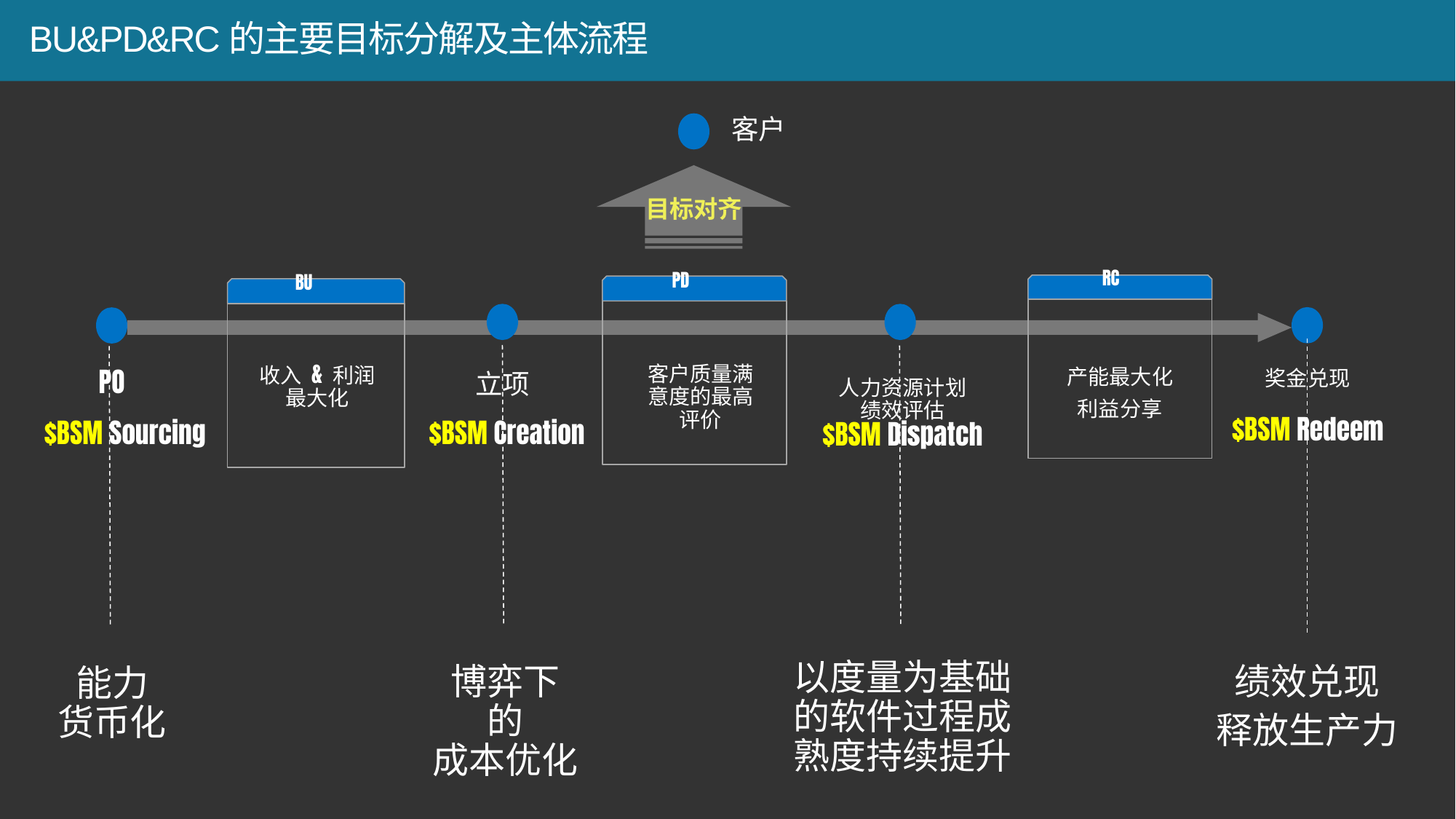

# BU&PD&RC的主要目标分解及主体流程
客户

目标对齐
RC

PD

BU

收入 & 利润
最大化

绩效兑现
释放生产力
博弈下
的
成本优化
以度量为基础的软件过程成熟度持续提升
能力
货币化
客户质量满意度的最高评价
产能最大化
利益分享
PO
立项
奖金兑现
人力资源计划
绩效评估
$BSM Redeem
$BSM Creation
$BSM Sourcing
$BSM Dispatch